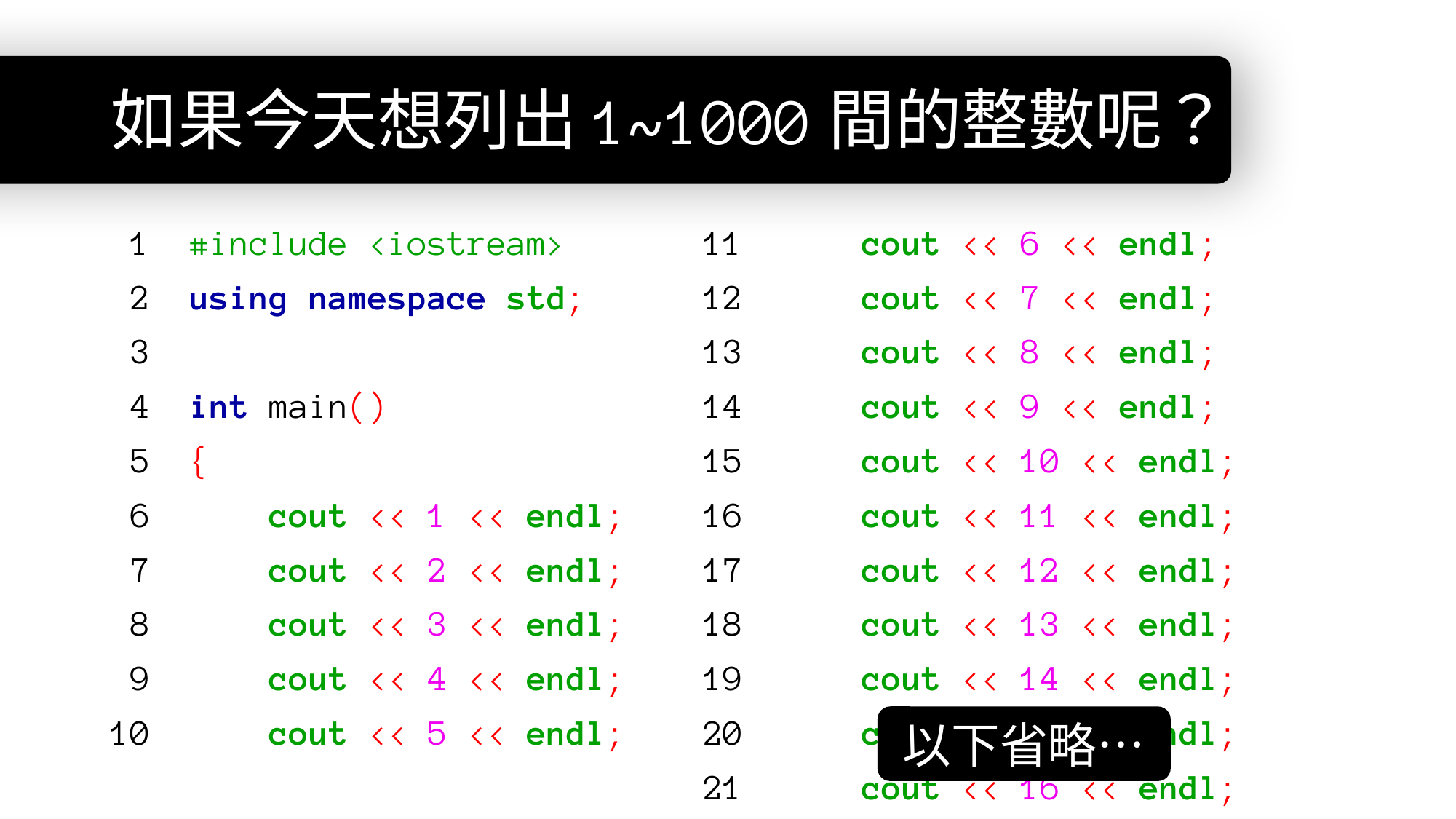

# 如果今天想列出1~1000間的整數呢？

 1  #include <iostream>
 2  using namespace std;
 3
 4  int main()
 5  {
 6      cout << 1 << endl;
 7      cout << 2 << endl;
 8      cout << 3 << endl;
 9      cout << 4 << endl;
10      cout << 5 << endl;
11      cout << 6 << endl;
12      cout << 7 << endl;
13      cout << 8 << endl;
14      cout << 9 << endl;
15      cout << 10 << endl;
16      cout << 11 << endl;
17      cout << 12 << endl;
18      cout << 13 << endl;
19      cout << 14 << endl;
20      cout << 15 << endl;
21      cout << 16 << endl;
22      cout << 17 << endl;
23      cout << 18 << endl;
24      cout << 19 << endl;
25      cout << 20 << endl;
26      return 0;
27  }
以下省略…